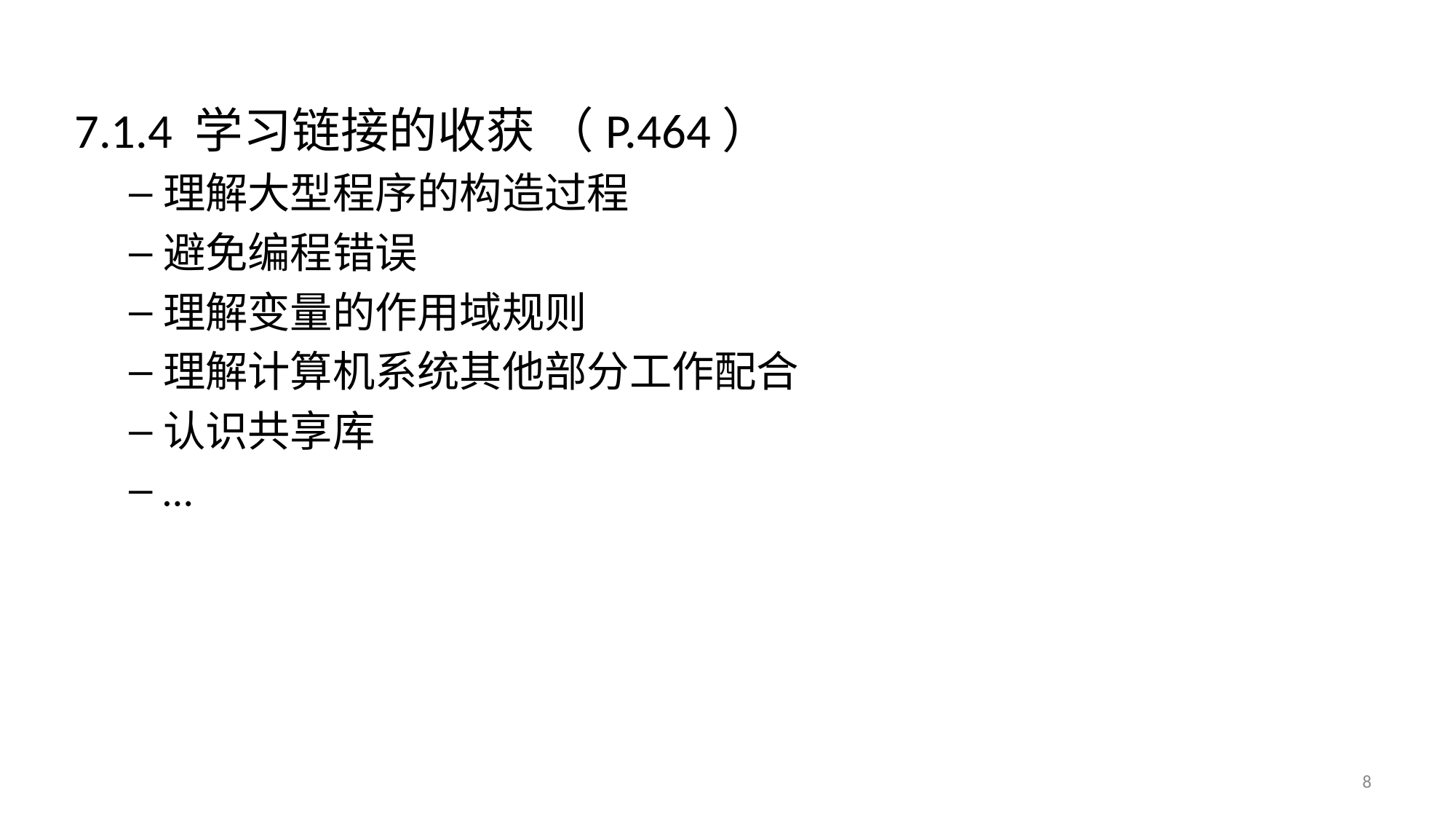

7.1.4 学习链接的收获 （P.464）
理解大型程序的构造过程
避免编程错误
理解变量的作用域规则
理解计算机系统其他部分工作配合
认识共享库
…
8